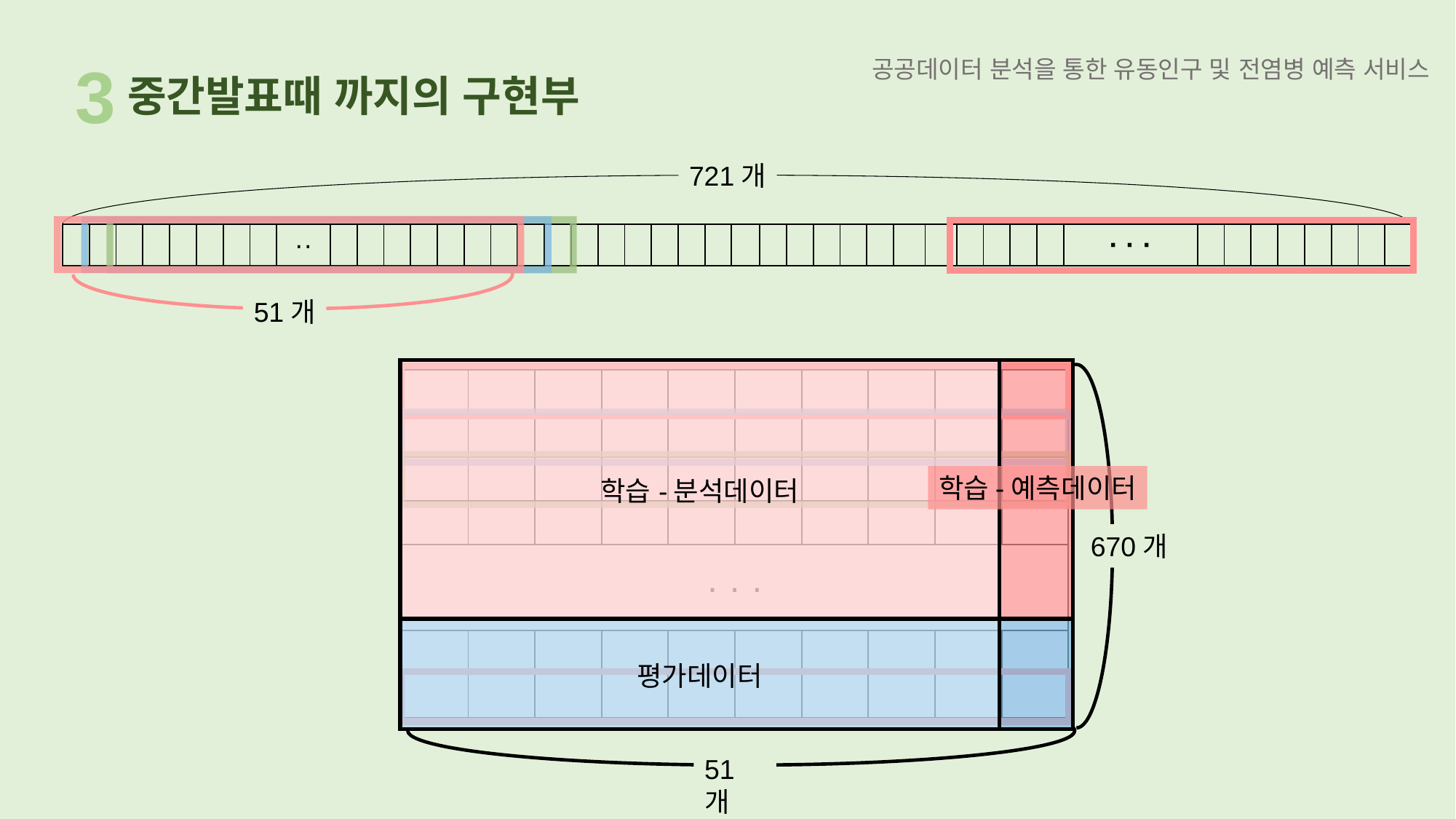

3
중간발표때 까지의 구현부
721개

|  |  |  |  |  |  |  |  | ·· |  |  |  |  |  |  |  |  |  |  |  |  |  |  |  |  |  |  |  |  |  |  |  |  |  |  |  | · · · |  |  |  |  |  |  |  |  |
| --- | --- | --- | --- | --- | --- | --- | --- | --- | --- | --- | --- | --- | --- | --- | --- | --- | --- | --- | --- | --- | --- | --- | --- | --- | --- | --- | --- | --- | --- | --- | --- | --- | --- | --- | --- | --- | --- | --- | --- | --- | --- | --- | --- | --- |

51개
| 학습-분석데이터 |  |
| --- | --- |
| 평가데이터 |  |

|  |  |  |  |  |  |  |  |  |  |
| --- | --- | --- | --- | --- | --- | --- | --- | --- | --- |
|  |  |  |  |  |  |  |  |  |  |
|  |  |  |  |  |  |  |  |  |  |
|  |  |  |  |  |  |  |  |  |  |
| · · · |  |  |  |  |  |  |  |  |  |
|  |  |  |  |  |  |  |  |  |  |
|  |  |  |  |  |  |  |  |  |  |

학습-예측데이터

670개

51개